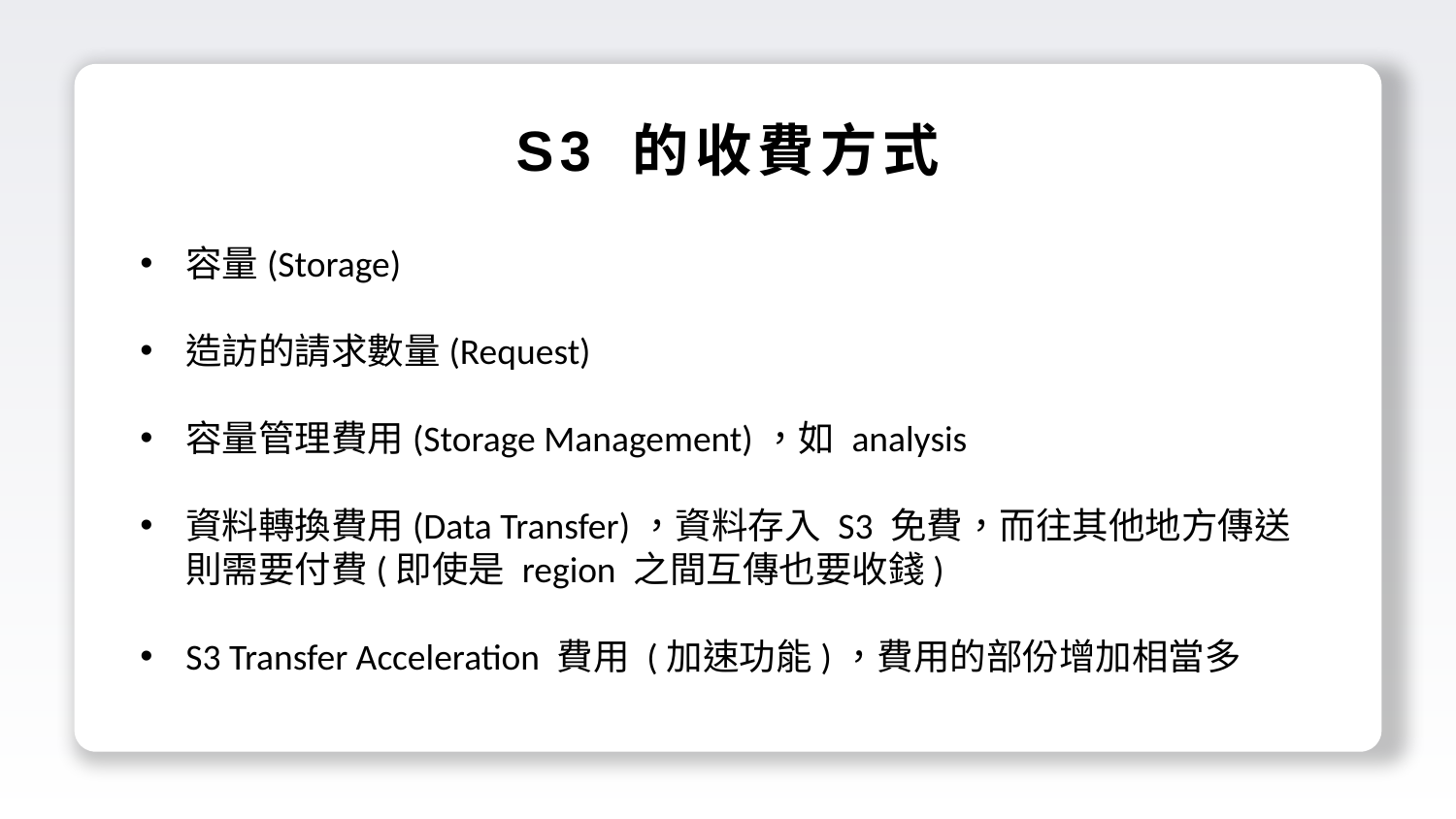

S3 的收費方式
容量(Storage)

造訪的請求數量(Request)

容量管理費用(Storage Management)，如 analysis

資料轉換費用(Data Transfer)，資料存入 S3 免費，而往其他地方傳送則需要付費(即使是 region 之間互傳也要收錢)

S3 Transfer Acceleration 費用 (加速功能)，費用的部份增加相當多